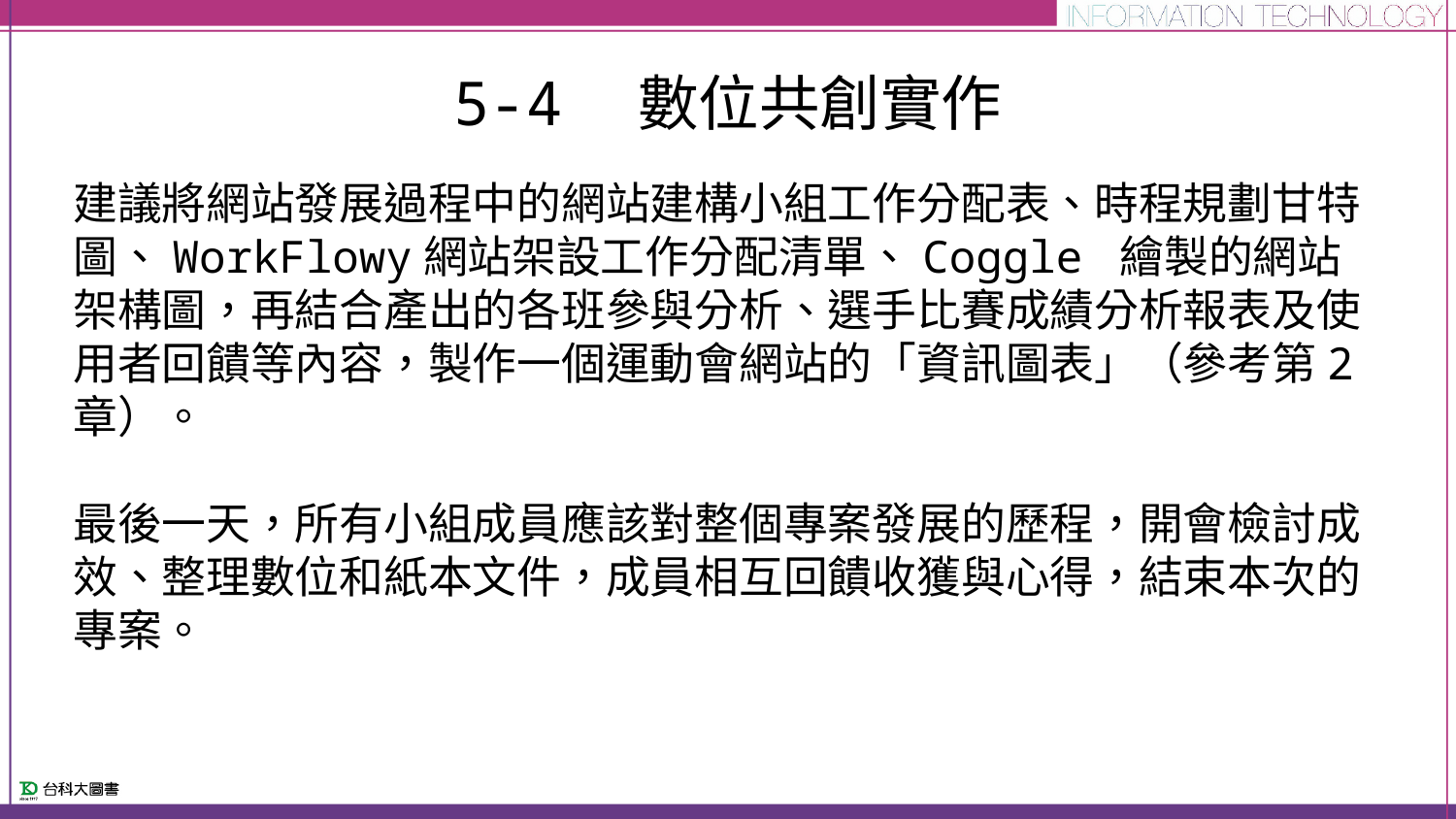

# 5-4　數位共創實作
建議將網站發展過程中的網站建構小組工作分配表、時程規劃甘特圖、WorkFlowy網站架設工作分配清單、Coggle 繪製的網站架構圖，再結合產出的各班參與分析、選手比賽成績分析報表及使用者回饋等內容，製作一個運動會網站的「資訊圖表」（參考第2 章）。

最後一天，所有小組成員應該對整個專案發展的歷程，開會檢討成效、整理數位和紙本文件，成員相互回饋收獲與心得，結束本次的專案。